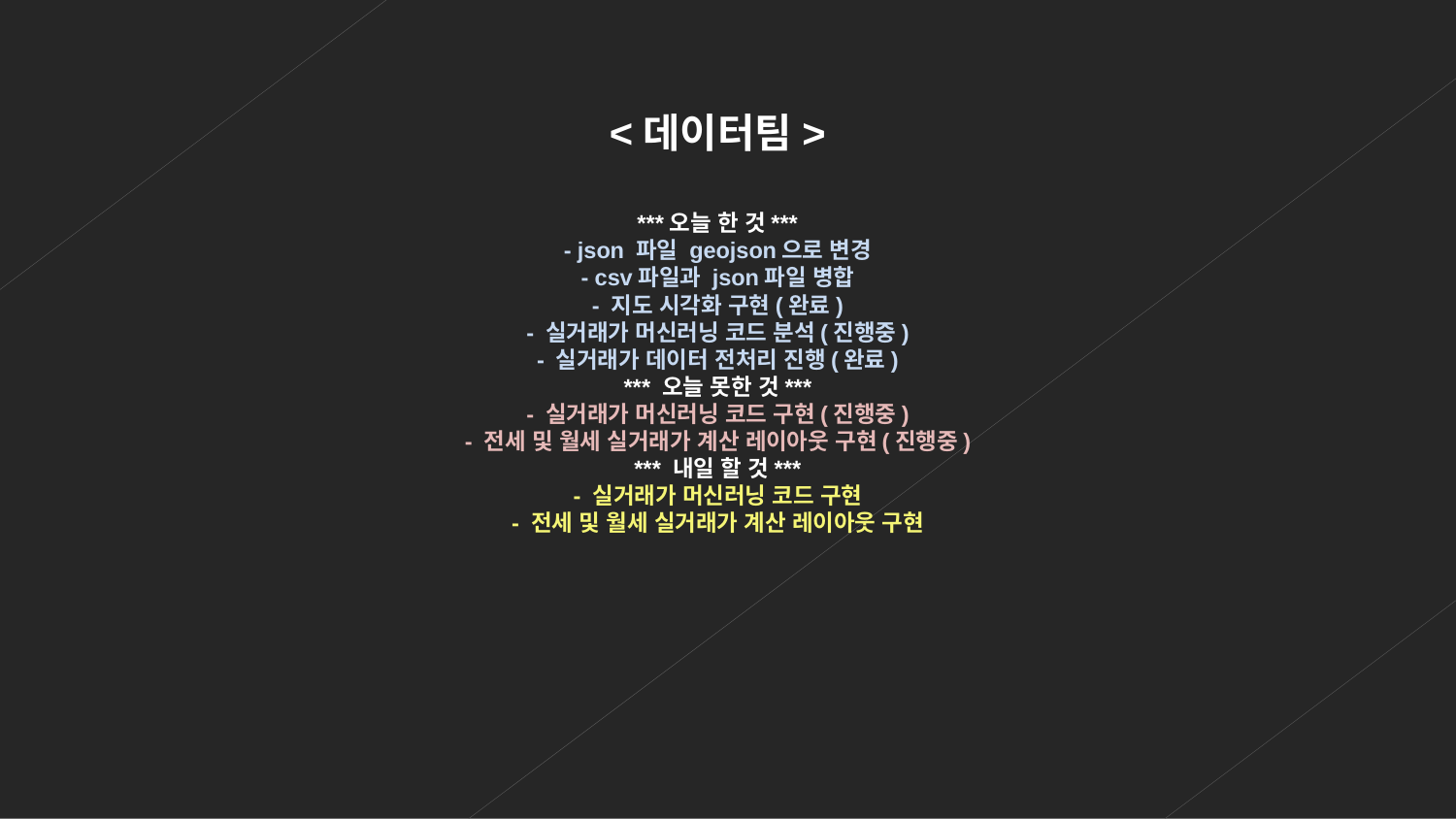

<데이터팀>

***오늘 한 것***
- json 파일 geojson으로 변경
- csv파일과 json파일 병합
- 지도 시각화 구현(완료)
- 실거래가 머신러닝 코드 분석(진행중)
- 실거래가 데이터 전처리 진행(완료)
*** 오늘 못한 것***
- 실거래가 머신러닝 코드 구현(진행중)
- 전세 및 월세 실거래가 계산 레이아웃 구현(진행중)
*** 내일 할 것***
- 실거래가 머신러닝 코드 구현
- 전세 및 월세 실거래가 계산 레이아웃 구현